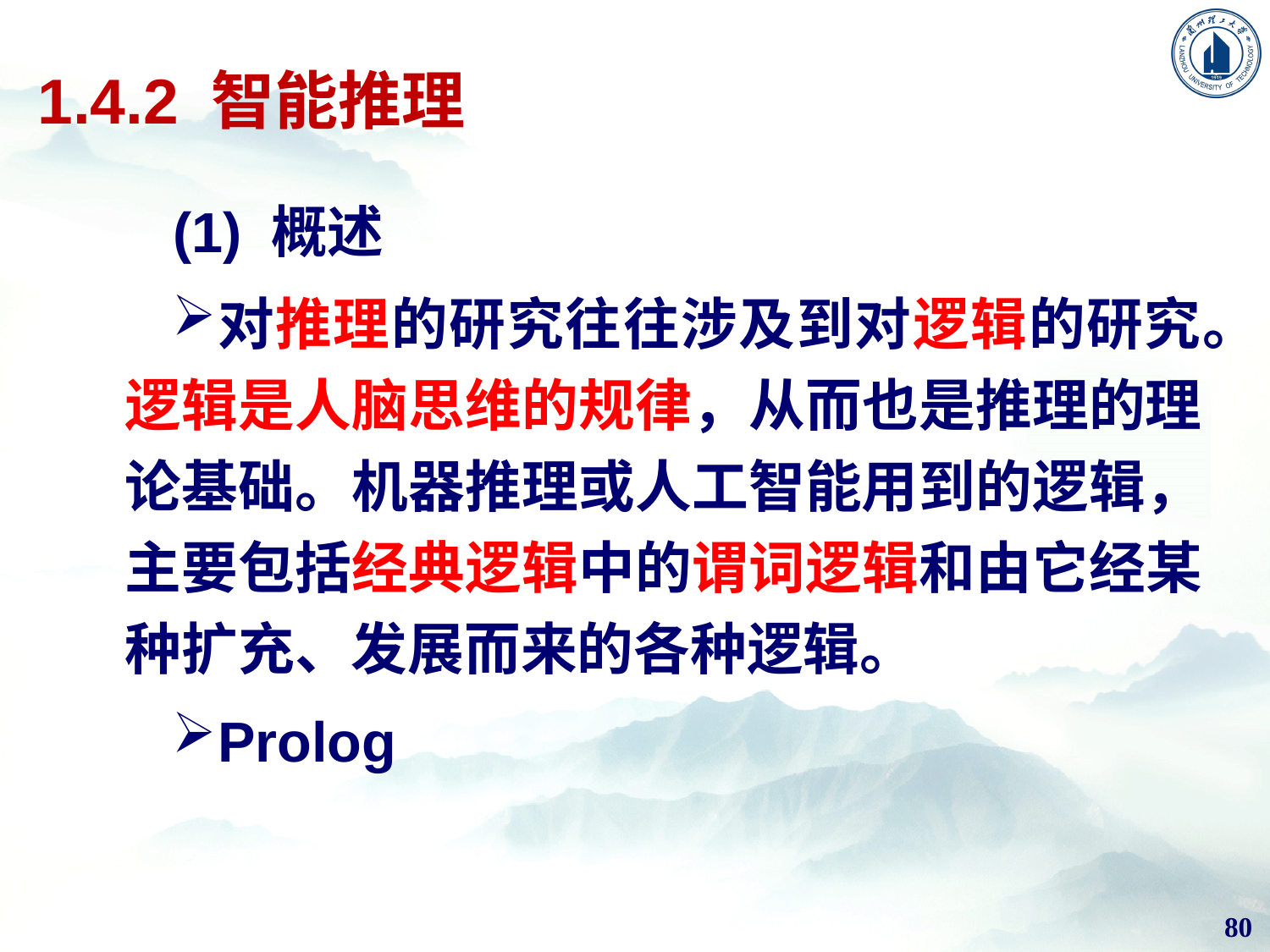

# 1.4.2 智能推理
(1) 概述
对推理的研究往往涉及到对逻辑的研究。逻辑是人脑思维的规律，从而也是推理的理论基础。机器推理或人工智能用到的逻辑，主要包括经典逻辑中的谓词逻辑和由它经某种扩充、发展而来的各种逻辑。
Prolog
80